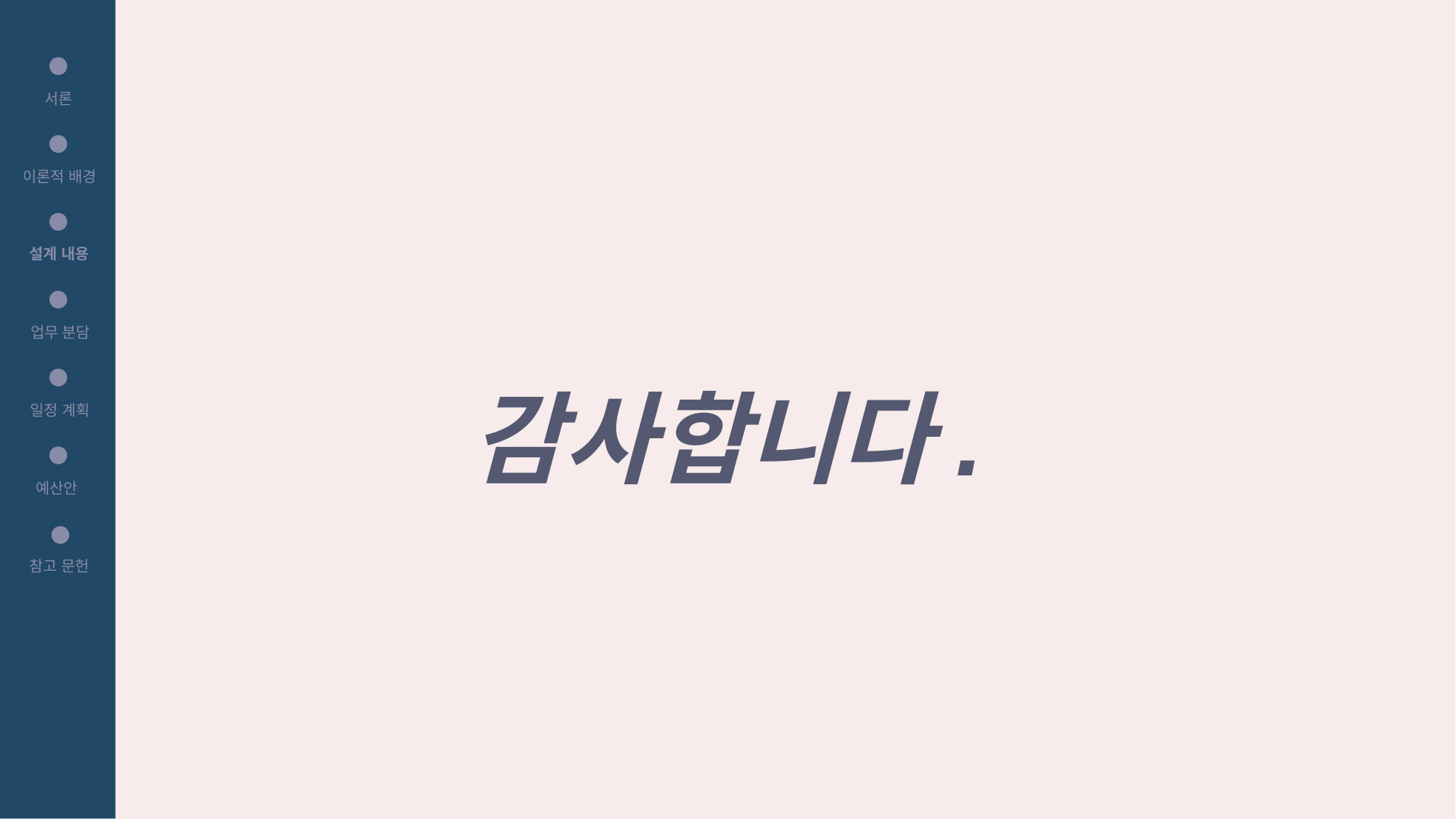

서론

이론적 배경

설계 내용

감사합니다.
업무 분담

일정 계획

예산안

참고 문헌